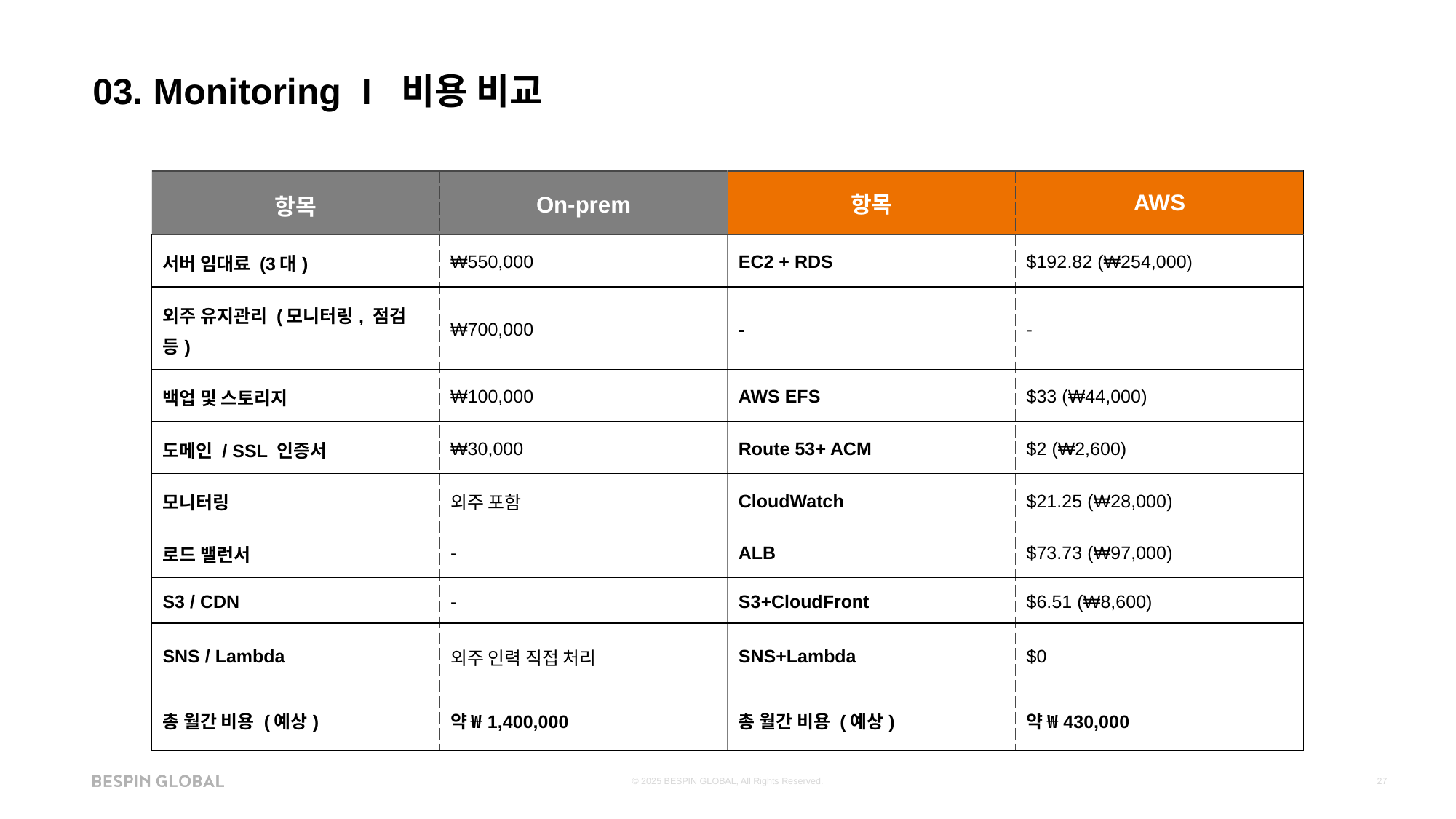

# 03. Monitoring  I  비용 비교

| 항목 | On-prem | 항목 | AWS |
| --- | --- | --- | --- |
| 서버 임대료 (3대) | ₩550,000 | EC2 + RDS | $192.82 (₩254,000) |
| 외주 유지관리 (모니터링, 점검 등) | ₩700,000 | - | - |
| 백업 및 스토리지 | ₩100,000 | AWS EFS | $33 (₩44,000) |
| 도메인 / SSL 인증서 | ₩30,000 | Route 53+ ACM | $2 (₩2,600) |
| 모니터링 | 외주 포함 | CloudWatch | $21.25 (₩28,000) |
| 로드 밸런서 | - | ALB | $73.73 (₩97,000) |
| S3 / CDN | - | S3+CloudFront | $6.51 (₩8,600) |
| SNS / Lambda | 외주 인력 직접 처리 | SNS+Lambda | $0 |
| 총 월간 비용 (예상) | 약 ₩1,400,000 | 총 월간 비용 (예상) | 약 ₩430,000 |